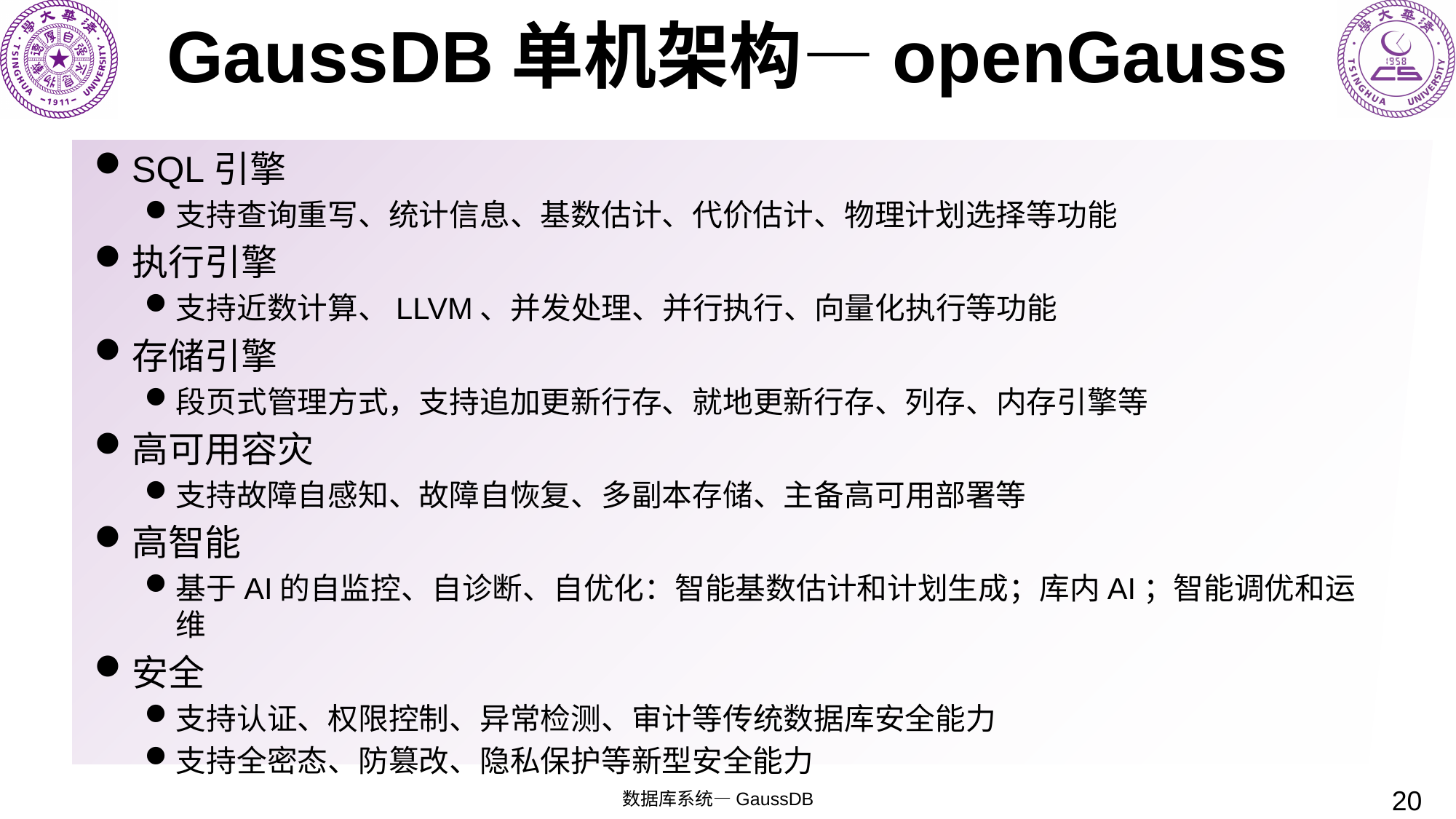

# GaussDB单机架构—openGauss

SQL引擎
支持查询重写、统计信息、基数估计、代价估计、物理计划选择等功能
执行引擎
支持近数计算、LLVM、并发处理、并行执行、向量化执行等功能
存储引擎
段页式管理方式，支持追加更新行存、就地更新行存、列存、内存引擎等
高可用容灾
支持故障自感知、故障自恢复、多副本存储、主备高可用部署等
高智能
基于AI的自监控、自诊断、自优化：智能基数估计和计划生成；库内AI；智能调优和运维
安全
支持认证、权限控制、异常检测、审计等传统数据库安全能力
支持全密态、防篡改、隐私保护等新型安全能力

20
数据库系统—GaussDB